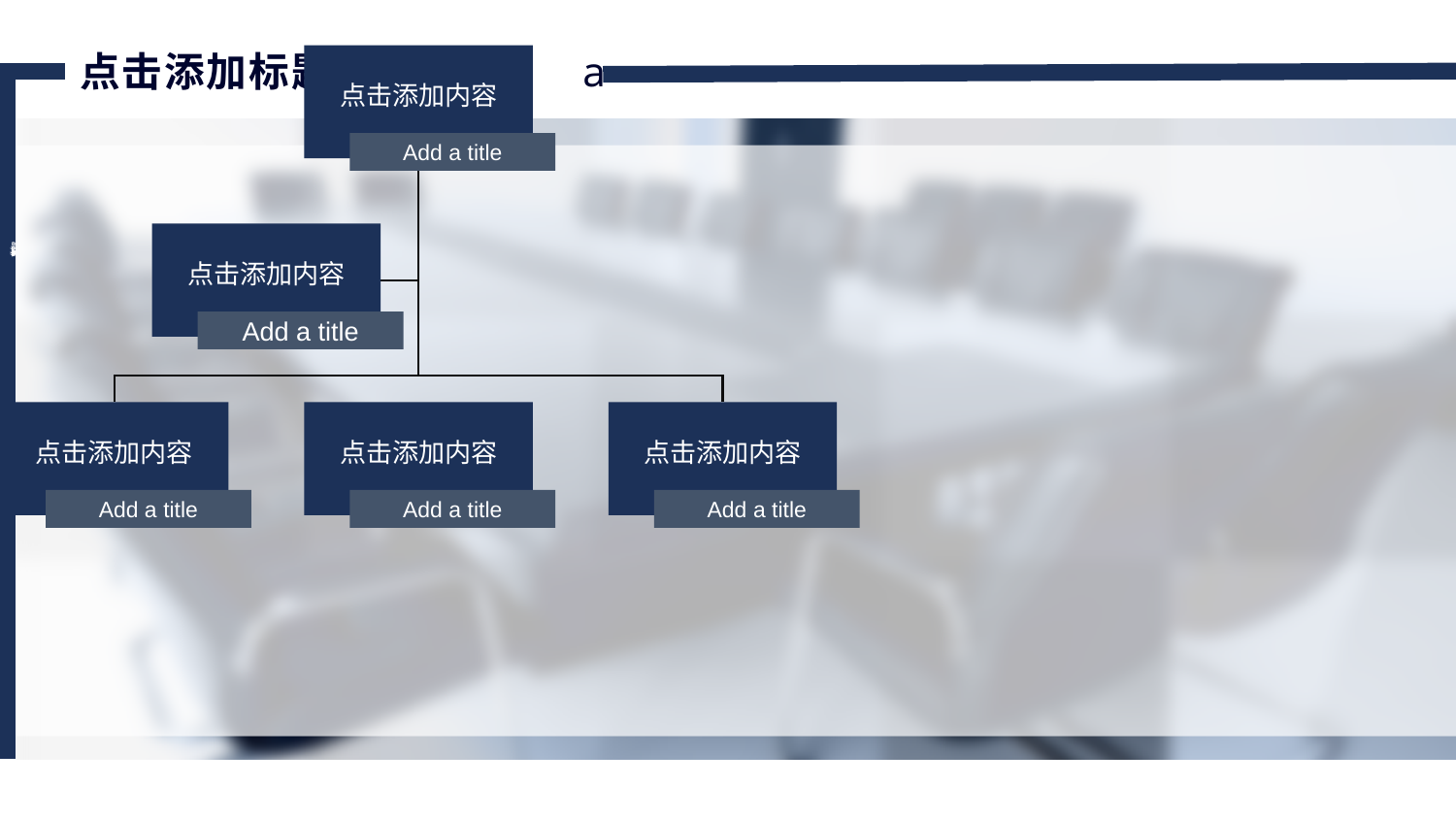

点击添加标题
Add a title
点击添加内容
Add a title
点击添加内容
Add a title
点击添加内容
Add a title
点击添加内容
Add a title
点击添加内容
Add a title
Shanghai Rapidesign Advertising Co.,ltd